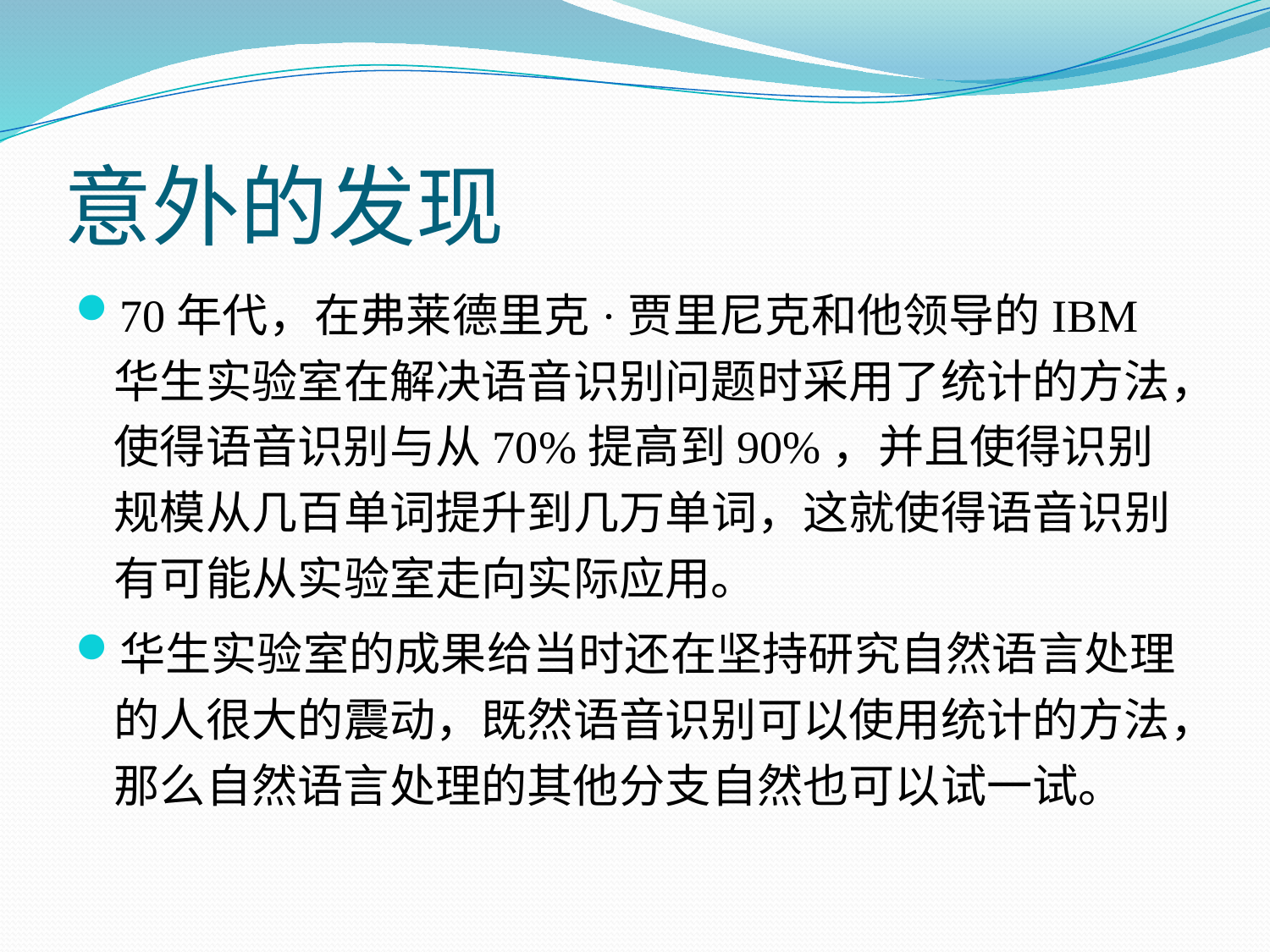

# 意外的发现
70年代，在弗莱德里克·贾里尼克和他领导的IBM华生实验室在解决语音识别问题时采用了统计的方法，使得语音识别与从70%提高到90%，并且使得识别规模从几百单词提升到几万单词，这就使得语音识别有可能从实验室走向实际应用。
华生实验室的成果给当时还在坚持研究自然语言处理的人很大的震动，既然语音识别可以使用统计的方法，那么自然语言处理的其他分支自然也可以试一试。